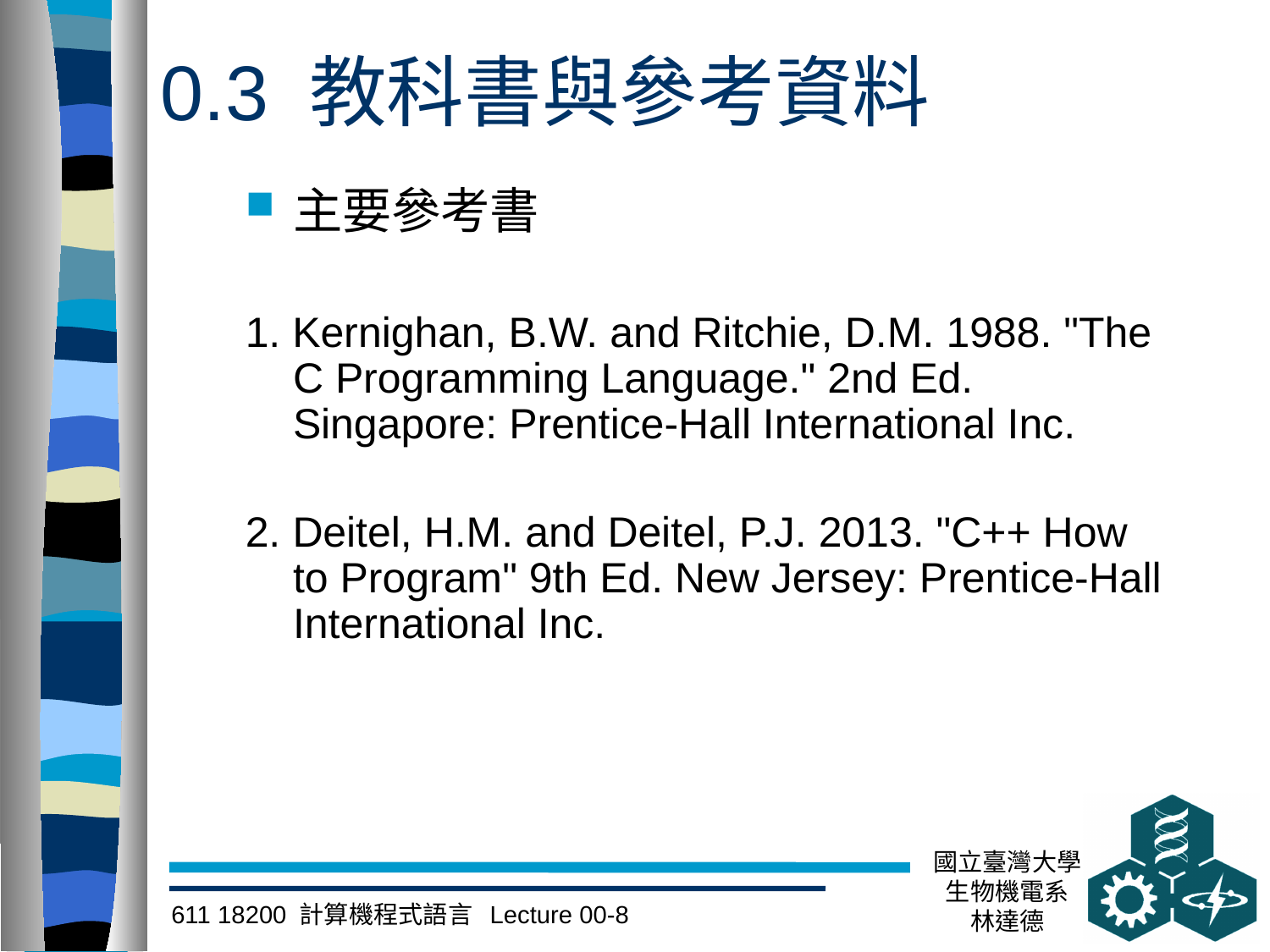

# 0.3 教科書與參考資料
主要參考書

1. Kernighan, B.W. and Ritchie, D.M. 1988. "The C Programming Language." 2nd Ed. Singapore: Prentice-Hall International Inc.

2. Deitel, H.M. and Deitel, P.J. 2013. "C++ How to Program" 9th Ed. New Jersey: Prentice-Hall International Inc.